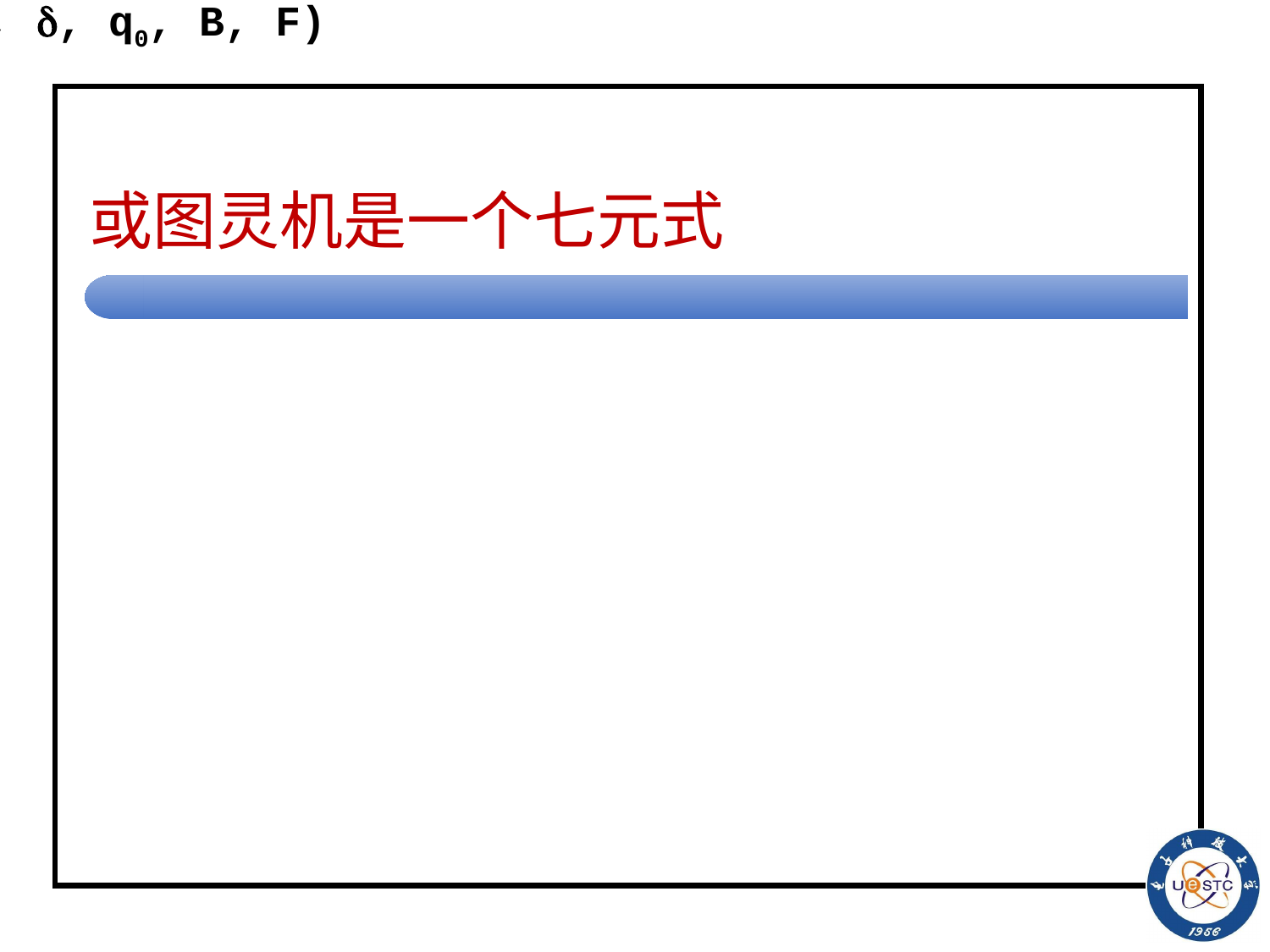

# 或图灵机是一个七元式
TM=(Q, ∑, ∑′, δ, q0, B, F)
F⊆Q终止状态集合；
∑′是输入带上的符号集合（∑的增广集合）；
B∈∑′称为空白符；
δ: Q×∑′ → Q×∑′×{R, L, N}